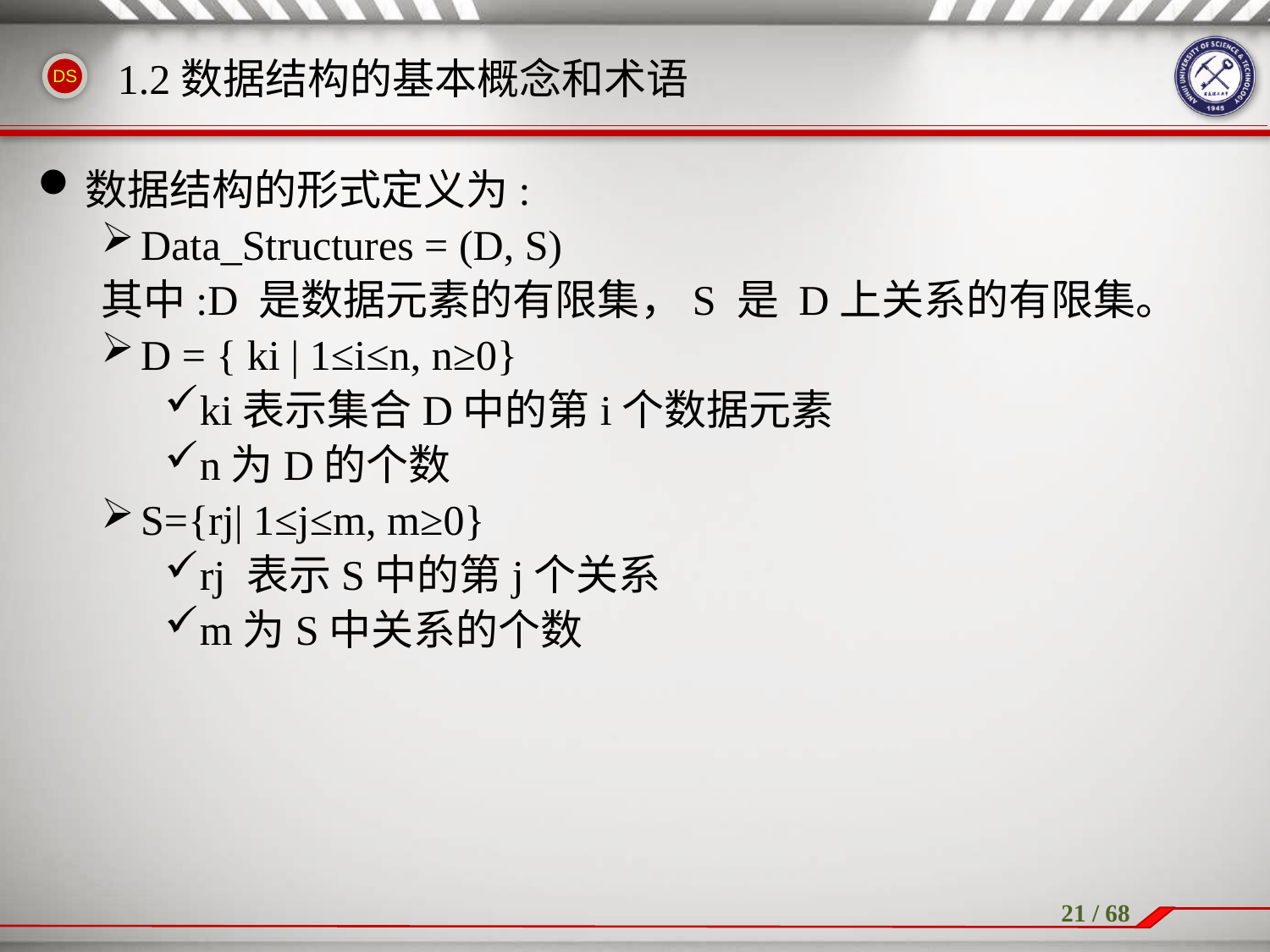

1.2数据结构的基本概念和术语
数据结构的形式定义为:
Data_Structures = (D, S)
其中:D 是数据元素的有限集，S 是 D上关系的有限集。
D = { ki | 1≤i≤n, n≥0}
ki表示集合D中的第i个数据元素
n为D的个数
S={rj| 1≤j≤m, m≥0}
rj 表示S中的第j个关系
m为S中关系的个数